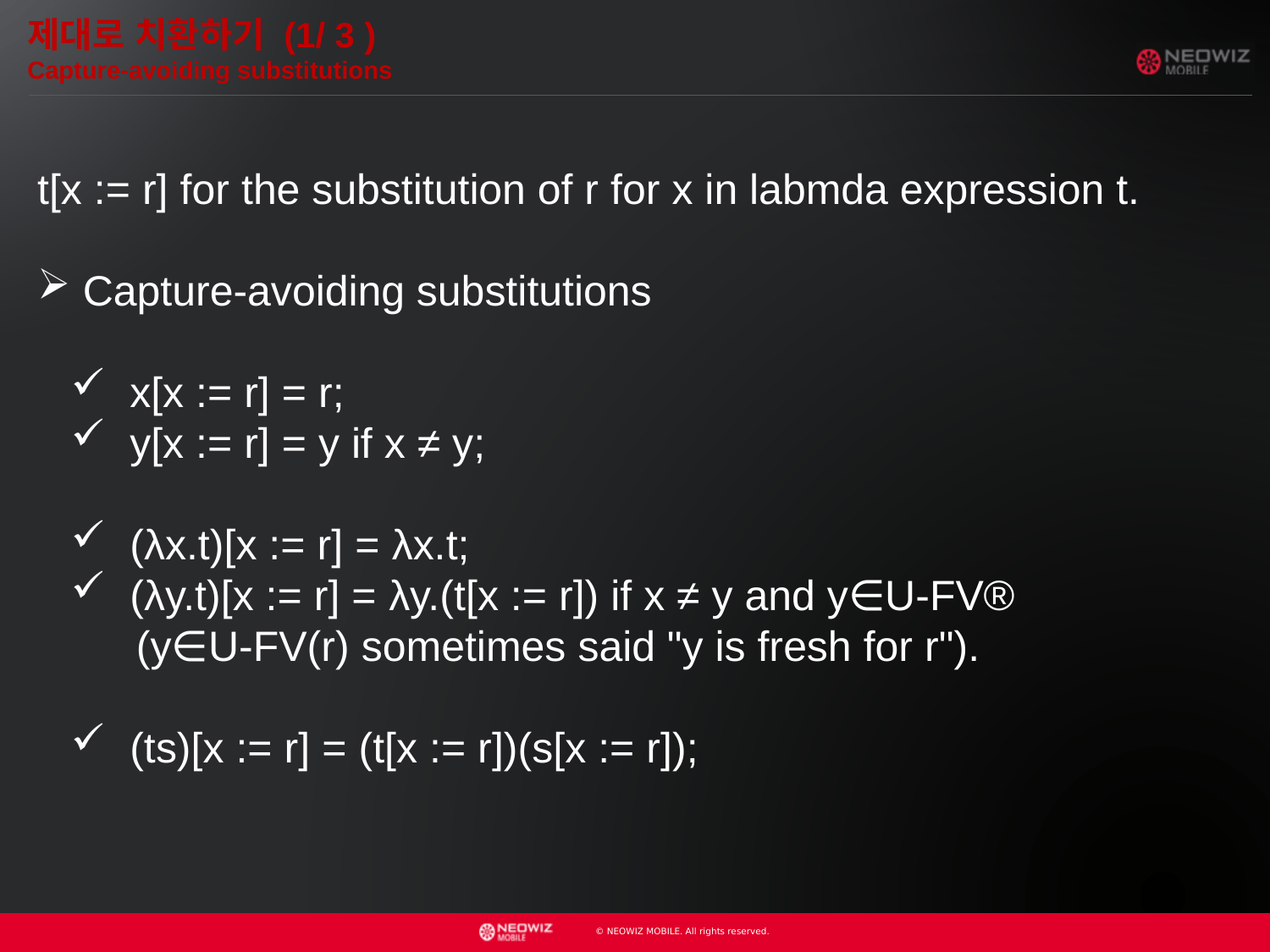

제대로 치환하기 (1/ 3 )
Capture-avoiding substitutions
t[x := r] for the substitution of r for x in labmda expression t.

 Capture-avoiding substitutions

  x[x := r] = r;
  y[x := r] = y if x ≠ y;

  (λx.t)[x := r] = λx.t;
  (λy.t)[x := r] = λy.(t[x := r]) if x ≠ y and y∈U-FV®
   (y∈U-FV(r) sometimes said "y is fresh for r").

  (ts)[x := r] = (t[x := r])(s[x := r]);